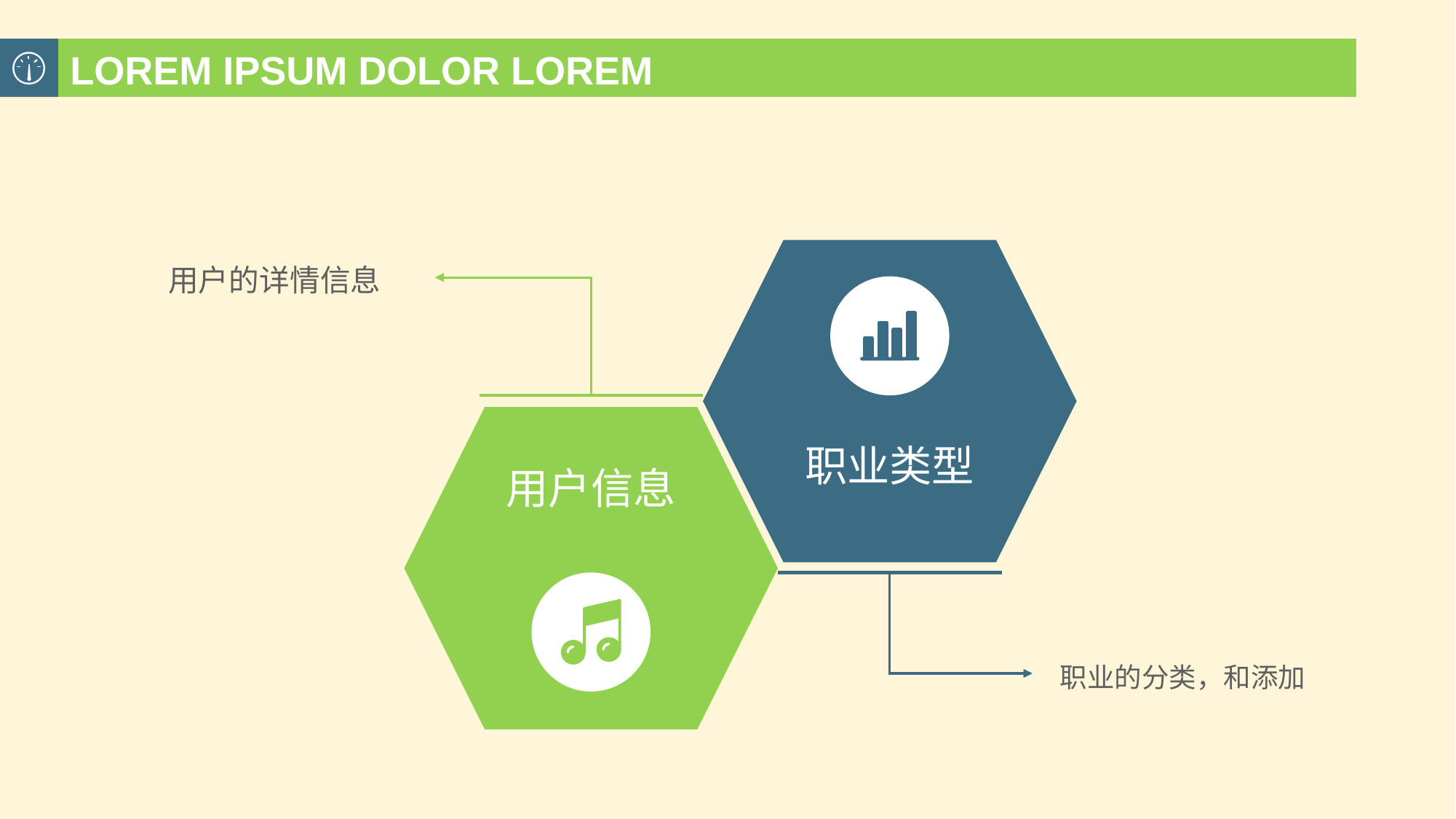

LOREM IPSUM DOLOR LOREM
用户的详情信息

职业类型
用户信息

职业的分类，和添加